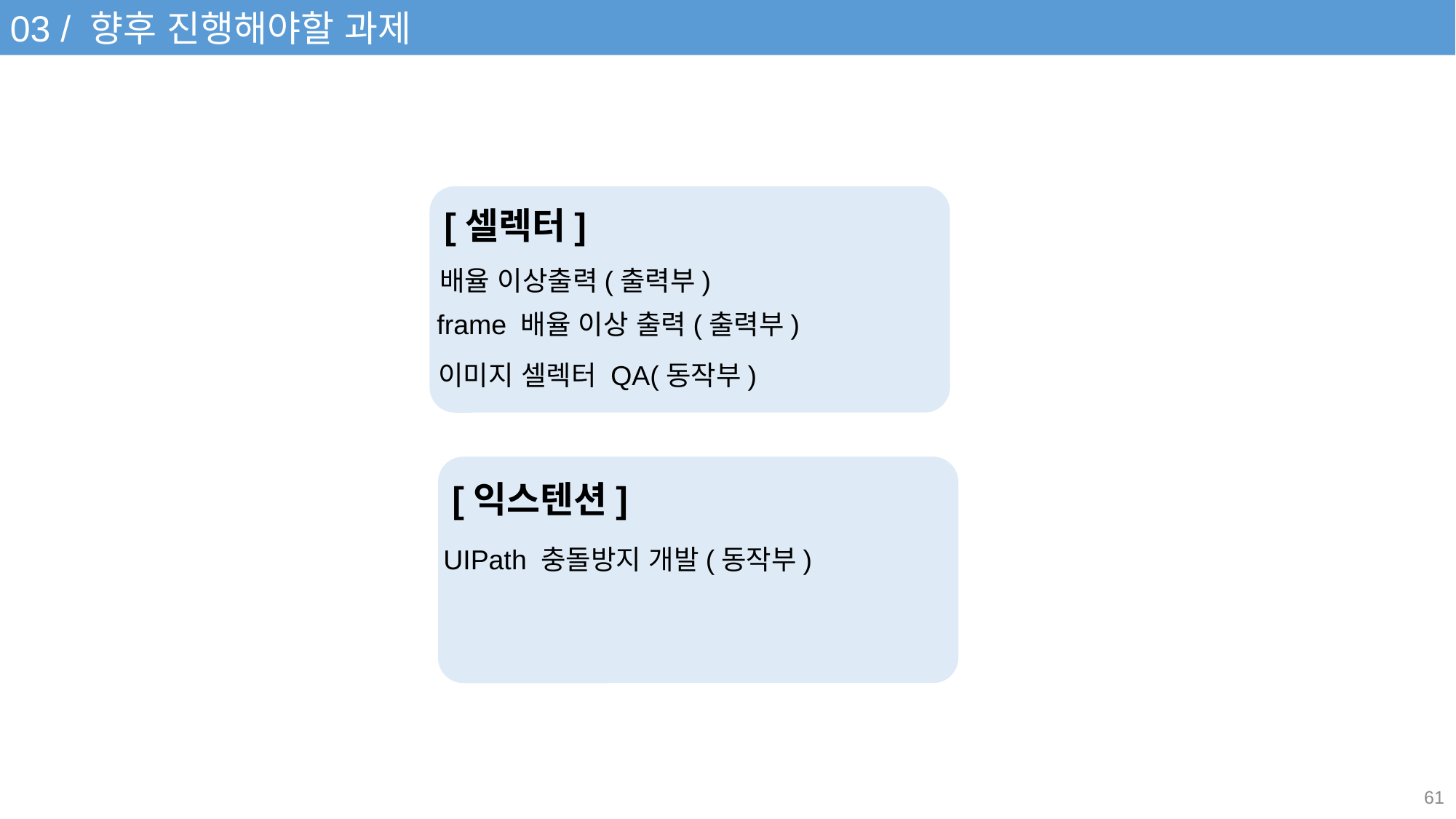

03 / 향후 진행해야할 과제

[셀렉터]
배율 이상출력(출력부)
frame 배율 이상 출력(출력부)
이미지 셀렉터 QA(동작부)

[익스텐션]
UIPath 충돌방지 개발(동작부)
61